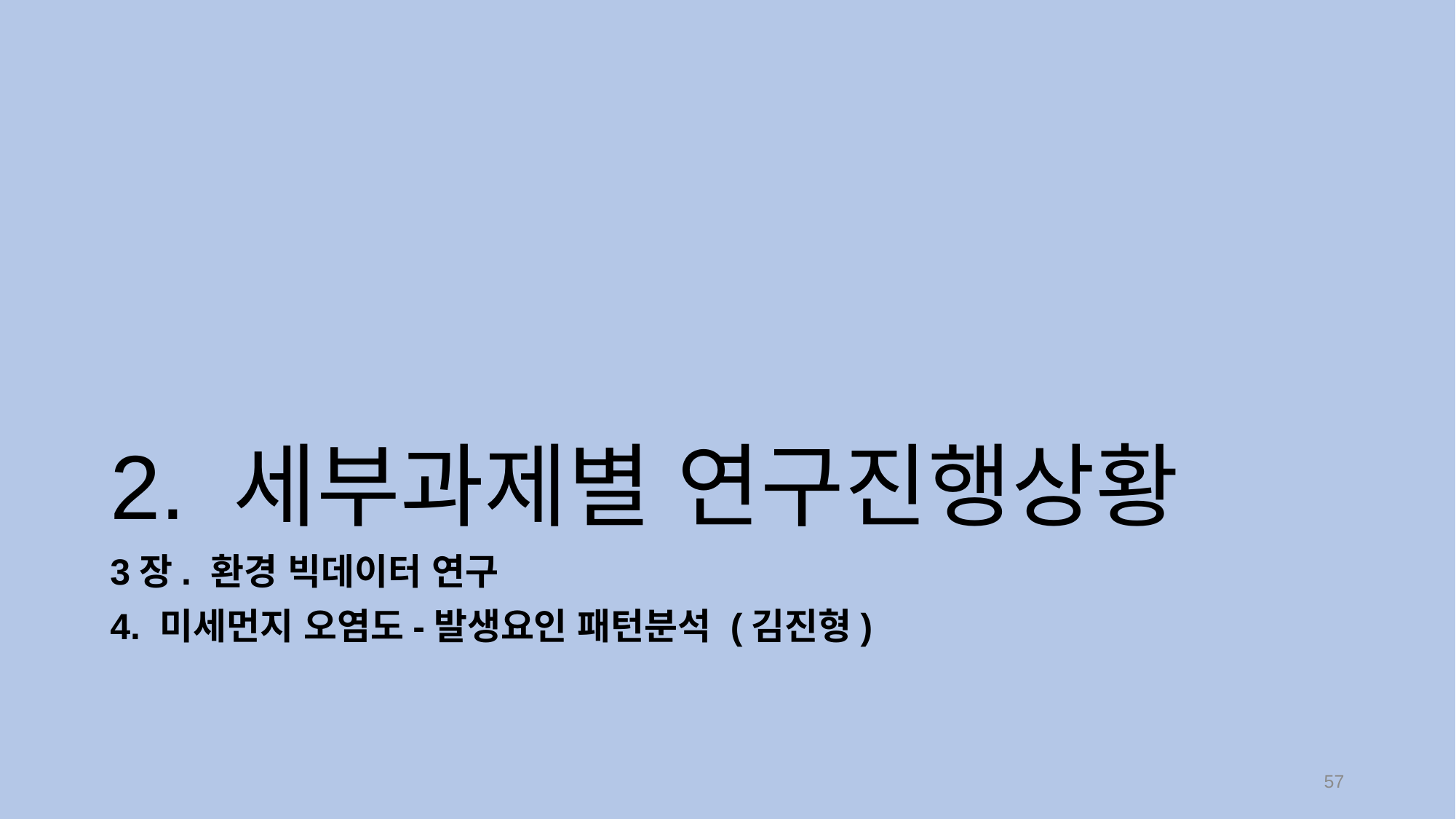

# 2. 세부과제별 연구진행상황
3장. 환경 빅데이터 연구
4. 미세먼지 오염도-발생요인 패턴분석 (김진형)
57